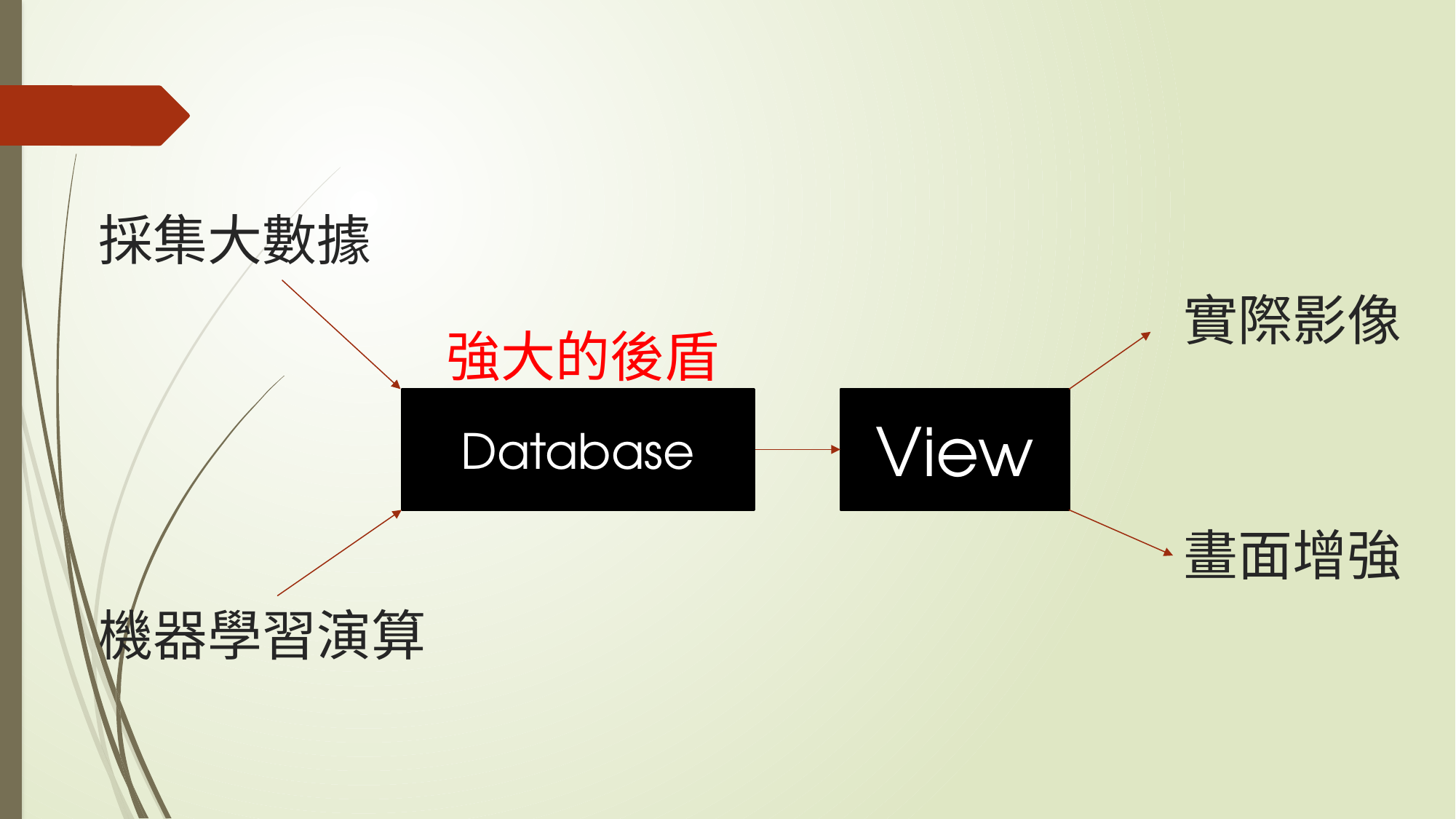

採集大數據
實際影像
強大的後盾
Database
View
畫面增強
機器學習演算